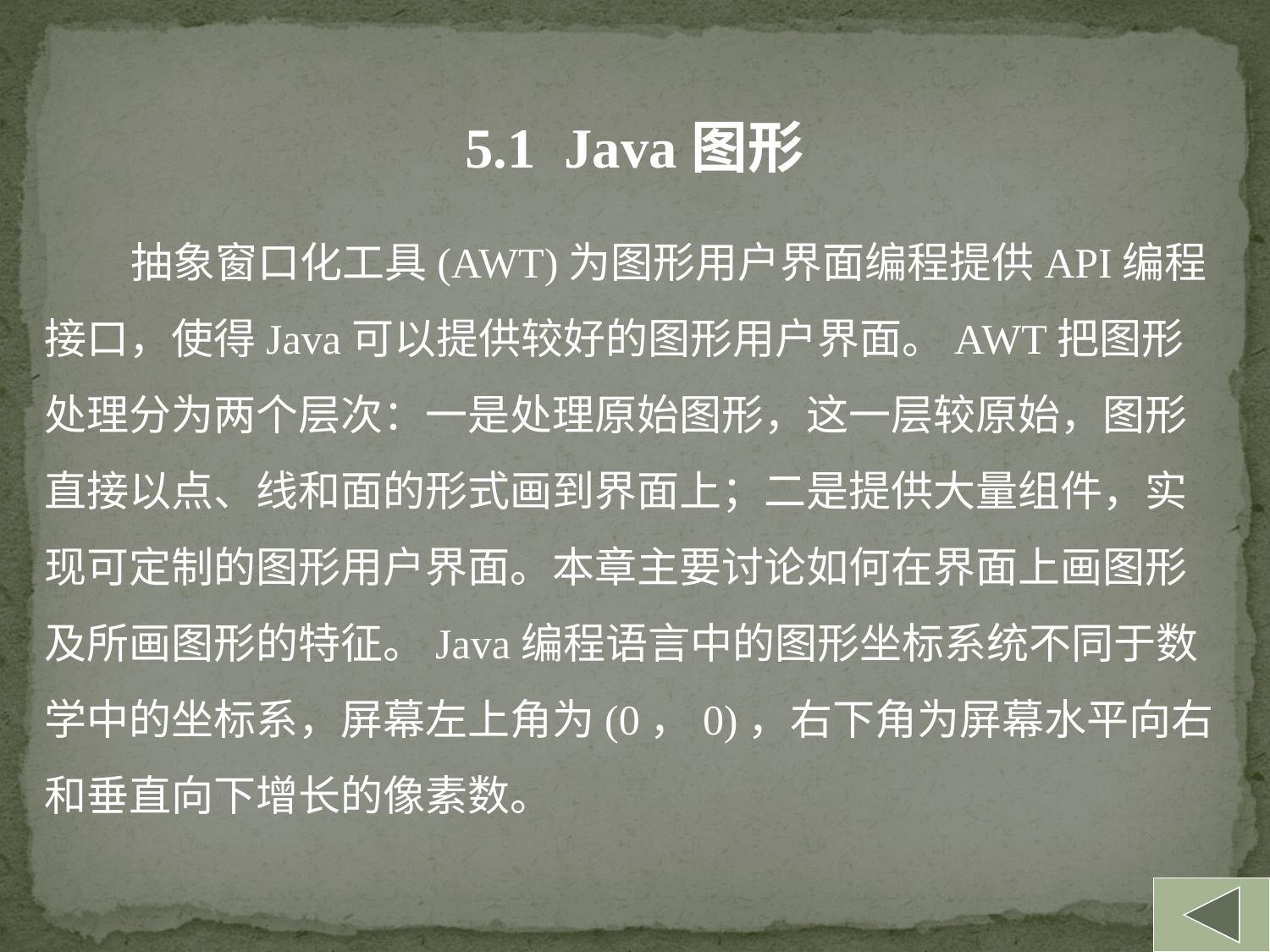

5.1  Java图形
        抽象窗口化工具(AWT)为图形用户界面编程提供API编程接口，使得Java可以提供较好的图形用户界面。AWT把图形处理分为两个层次：一是处理原始图形，这一层较原始，图形直接以点、线和面的形式画到界面上；二是提供大量组件，实现可定制的图形用户界面。本章主要讨论如何在界面上画图形及所画图形的特征。Java编程语言中的图形坐标系统不同于数学中的坐标系，屏幕左上角为(0，0)，右下角为屏幕水平向右和垂直向下增长的像素数。